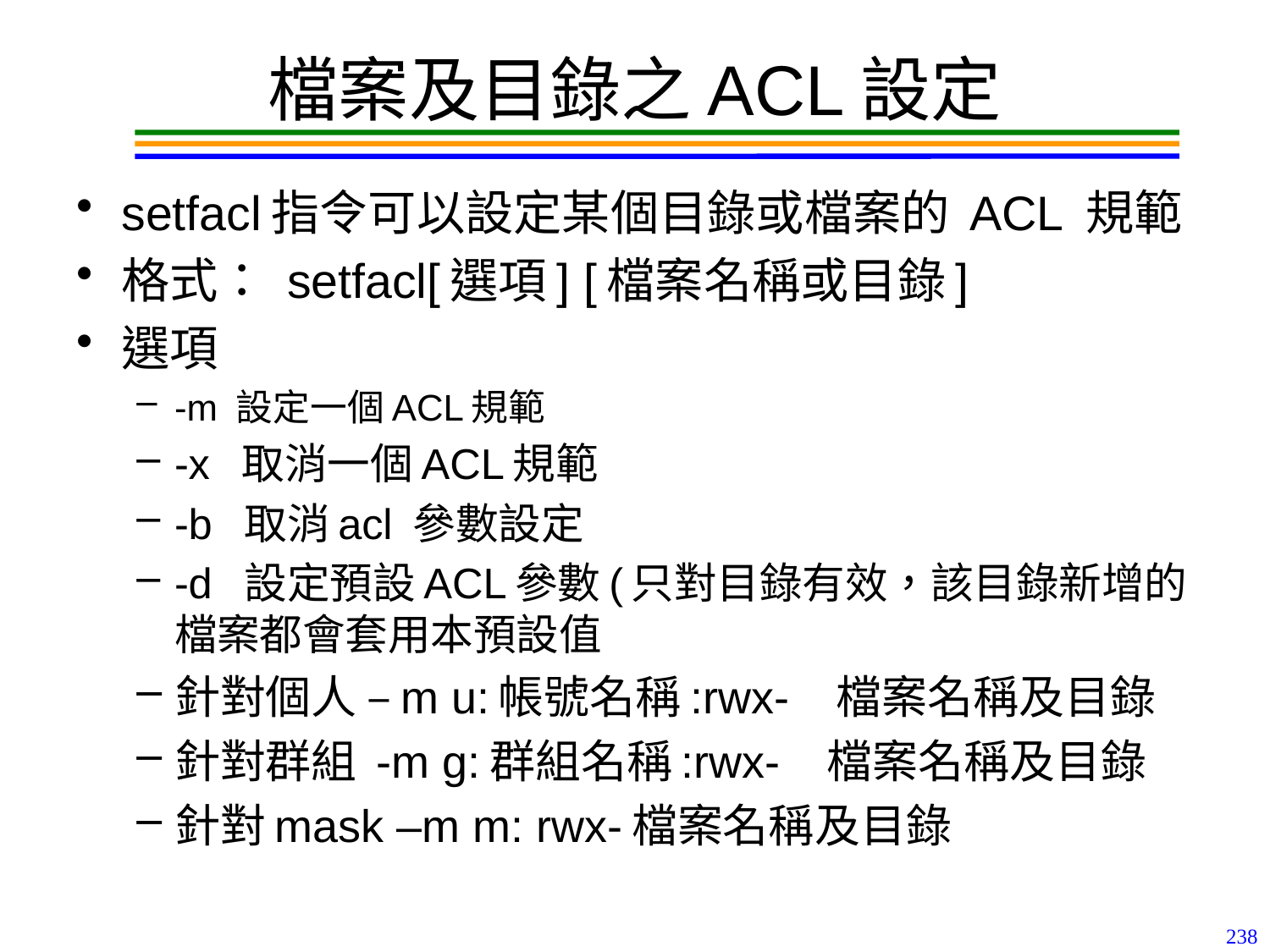

# 檔案及目錄之ACL設定
setfacl指令可以設定某個目錄或檔案的 ACL 規範
格式： setfacl[選項] [檔案名稱或目錄]
選項
-m 設定一個ACL規範
-x  取消一個ACL規範
-b  取消acl 參數設定
-d  設定預設ACL參數(只對目錄有效，該目錄新增的檔案都會套用本預設值
針對個人 –m u:帳號名稱:rwx-   檔案名稱及目錄
針對群組 -m g:群組名稱:rwx-   檔案名稱及目錄
針對mask –m m: rwx-檔案名稱及目錄

238